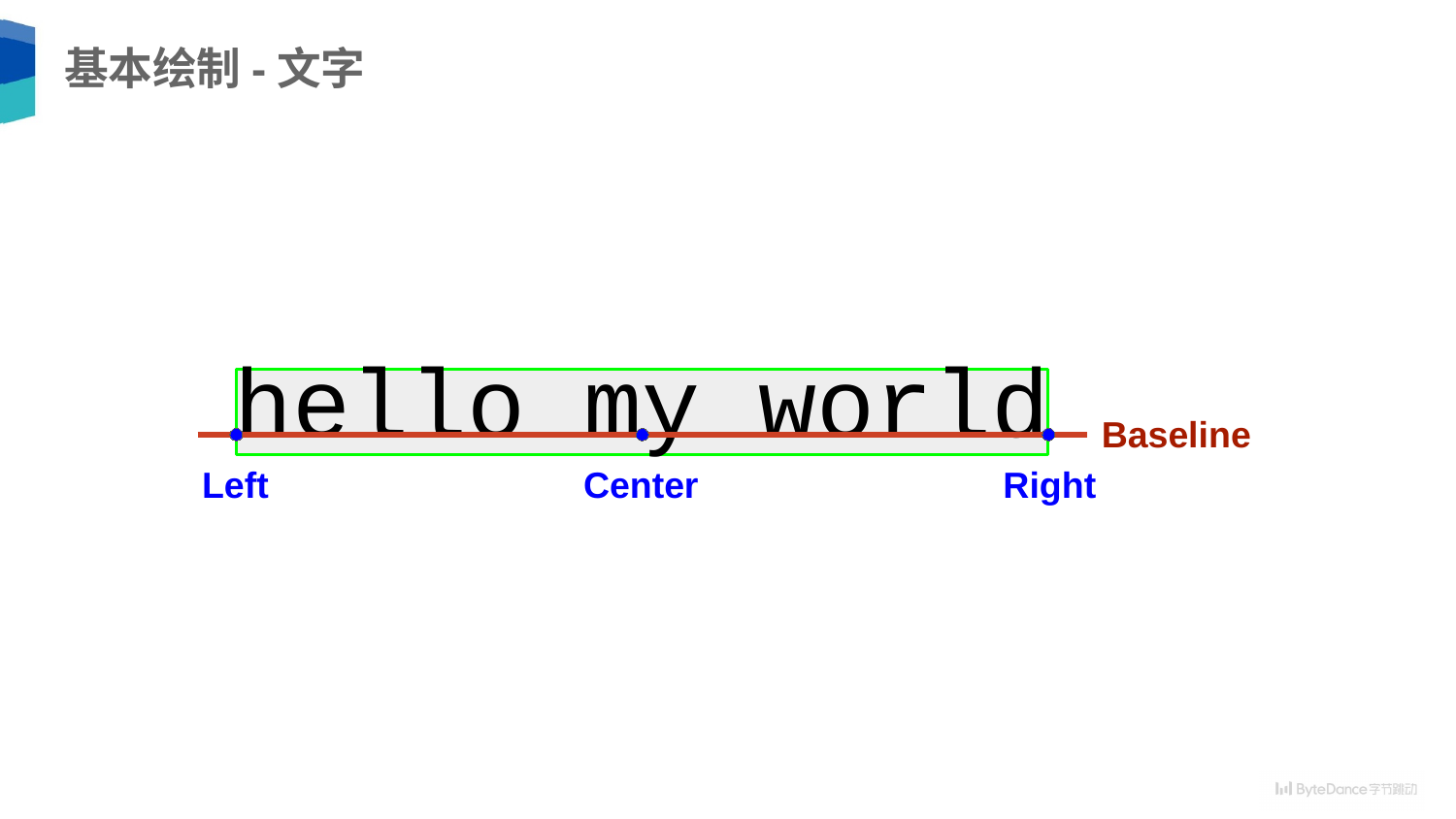

# 基本绘制-文字
hello my world

Baseline

Left                               Center                              Right